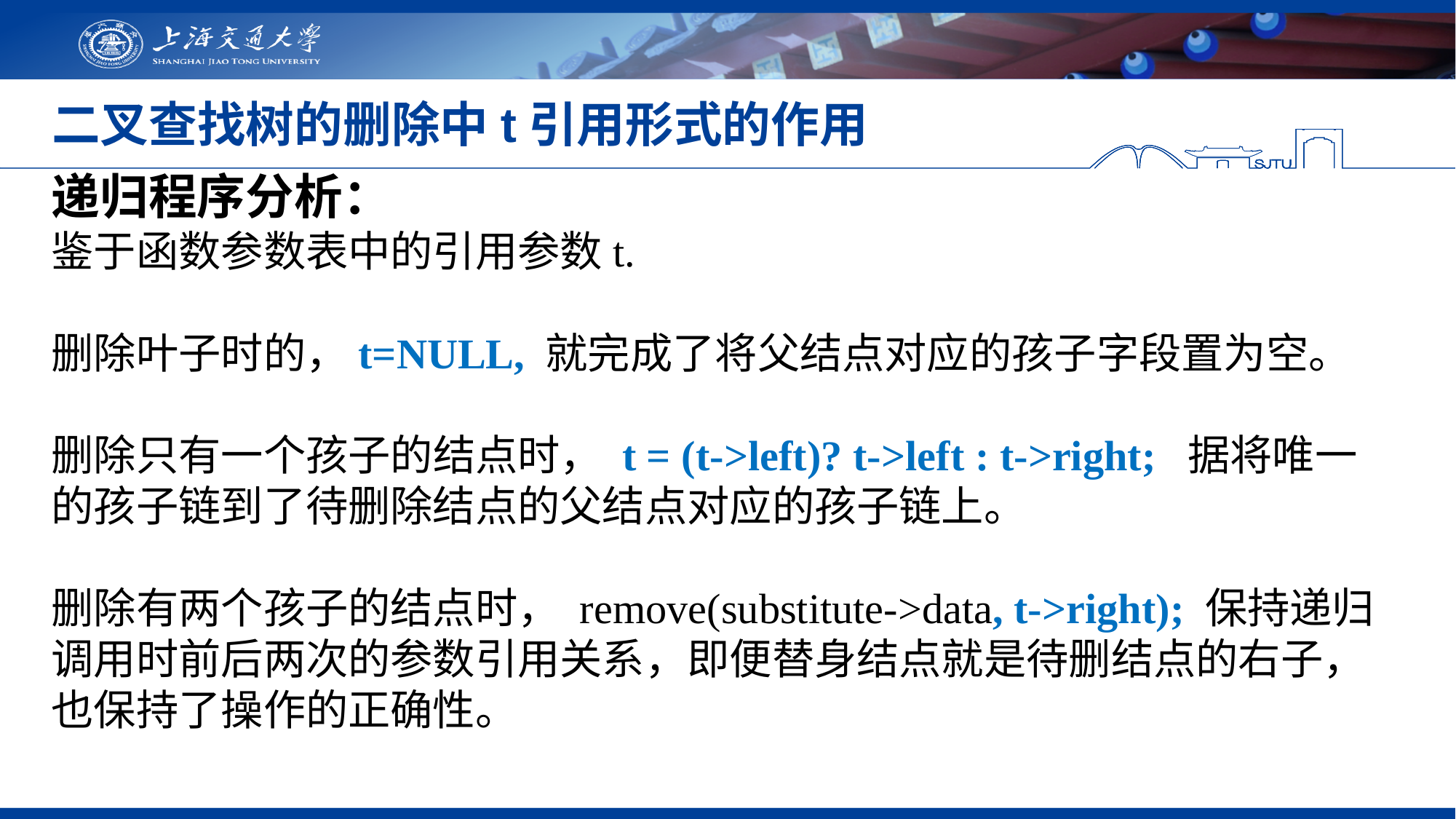

# 二叉查找树的删除中t引用形式的作用
递归程序分析：
鉴于函数参数表中的引用参数t.

删除叶子时的，t=NULL, 就完成了将父结点对应的孩子字段置为空。

删除只有一个孩子的结点时， t = (t->left)? t->left : t->right;  据将唯一的孩子链到了待删除结点的父结点对应的孩子链上。

删除有两个孩子的结点时， remove(substitute->data, t->right); 保持递归调用时前后两次的参数引用关系，即便替身结点就是待删结点的右子，也保持了操作的正确性。